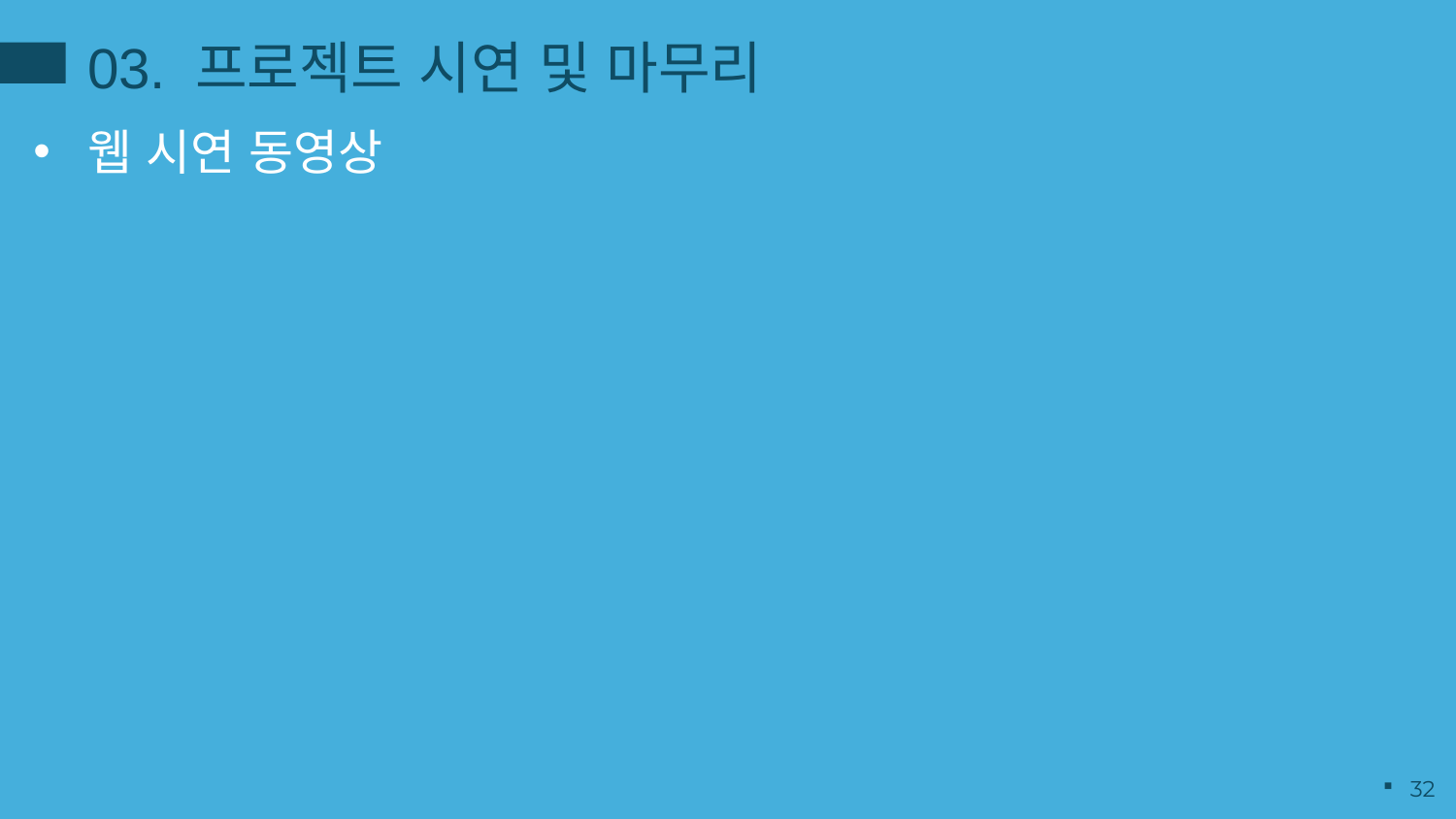

# 03. 프로젝트 시연 및 마무리
웹 시연 동영상
32